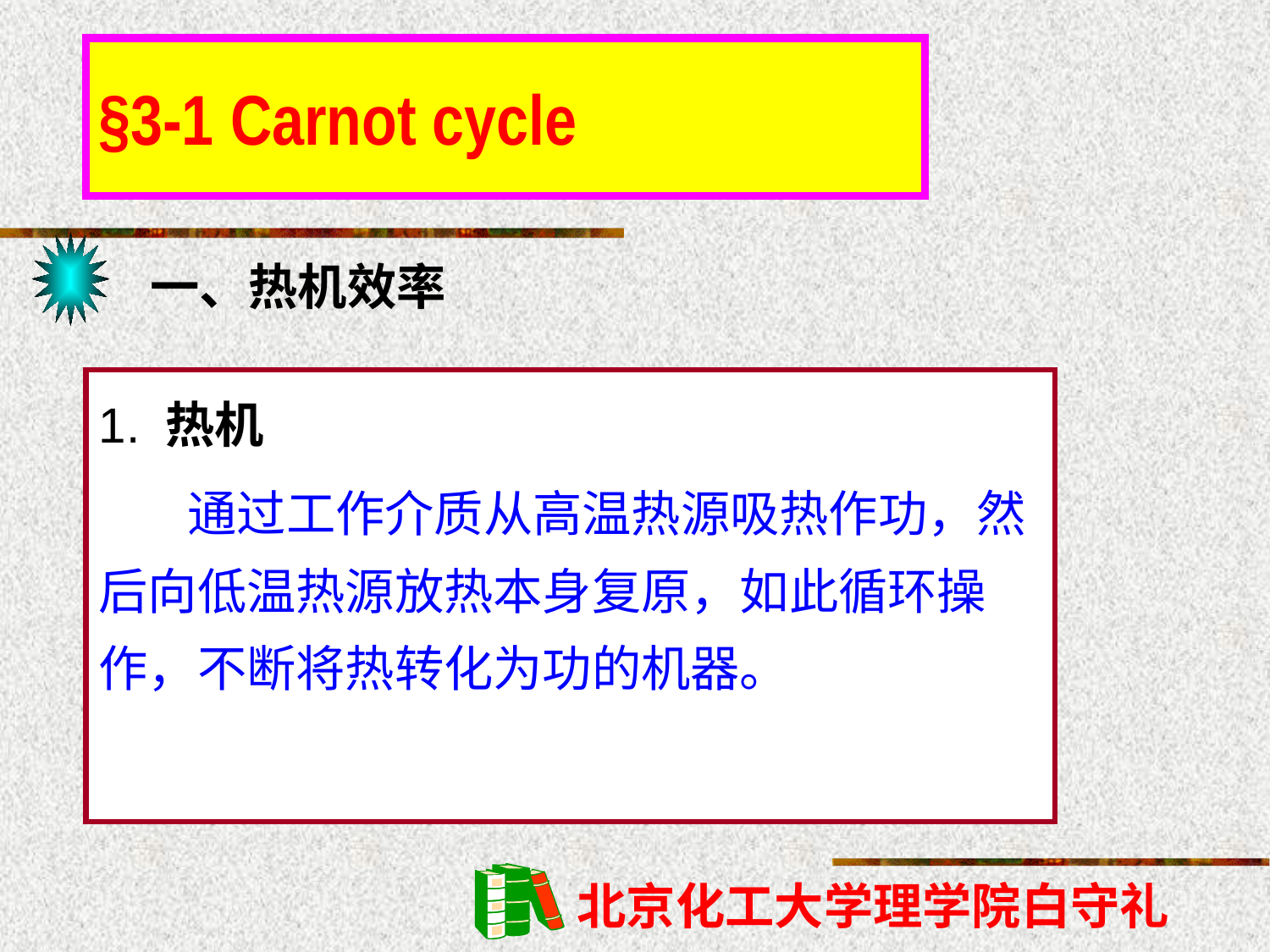

§3-1 Carnot cycle

一、热机效率
1. 热机
       通过工作介质从高温热源吸热作功，然后向低温热源放热本身复原，如此循环操作，不断将热转化为功的机器。